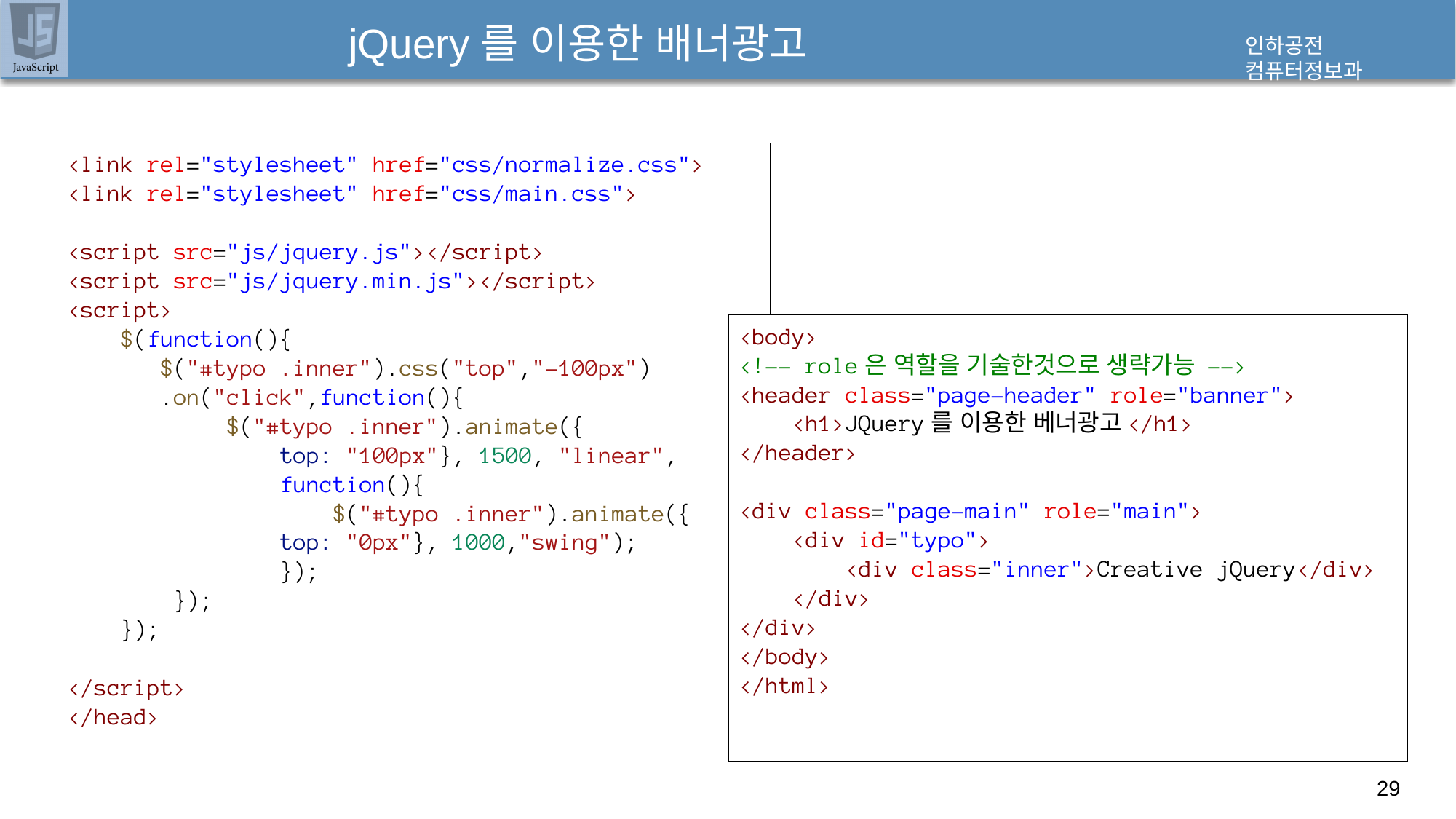

# jQuery를 이용한 배너광고
<link rel="stylesheet" href="css/normalize.css">
<link rel="stylesheet" href="css/main.css">
<script src="js/jquery.js"></script>
<script src="js/jquery.min.js"></script>
<script>
    $(function(){
       $("#typo .inner").css("top","-100px")
       .on("click",function(){
            $("#typo .inner").animate({
                top: "100px"}, 1500, "linear",
                function(){
                    $("#typo .inner").animate({
                top: "0px"}, 1000,"swing");
                });
        });
    });

</script>
</head>
<body>
<!-- role은 역할을 기술한것으로 생략가능 -->
<header class="page-header" role="banner">
    <h1>JQuery를 이용한 베너광고</h1>
</header>
<div class="page-main" role="main">
    <div id="typo">
        <div class="inner">Creative jQuery</div>
    </div>
</div>
</body>
</html>